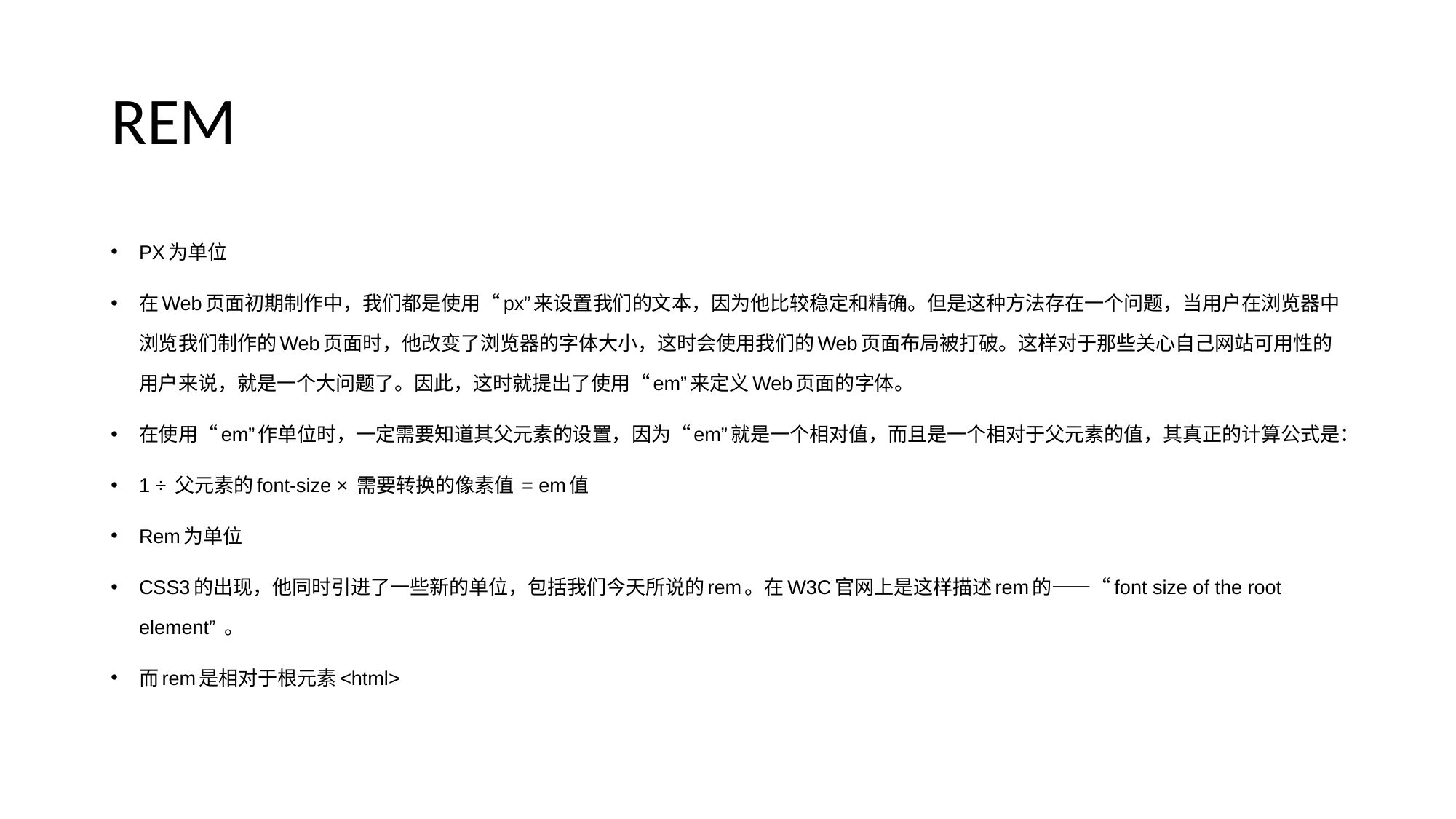

# REM
PX为单位
在Web页面初期制作中，我们都是使用“px”来设置我们的文本，因为他比较稳定和精确。但是这种方法存在一个问题，当用户在浏览器中浏览我们制作的Web页面时，他改变了浏览器的字体大小，这时会使用我们的Web页面布局被打破。这样对于那些关心自己网站可用性的用户来说，就是一个大问题了。因此，这时就提出了使用“em”来定义Web页面的字体。
在使用“em”作单位时，一定需要知道其父元素的设置，因为“em”就是一个相对值，而且是一个相对于父元素的值，其真正的计算公式是：
1 ÷ 父元素的font-size × 需要转换的像素值 = em值
Rem为单位
CSS3的出现，他同时引进了一些新的单位，包括我们今天所说的rem。在W3C官网上是这样描述rem的——“font size of the root element” 。
而rem是相对于根元素<html>